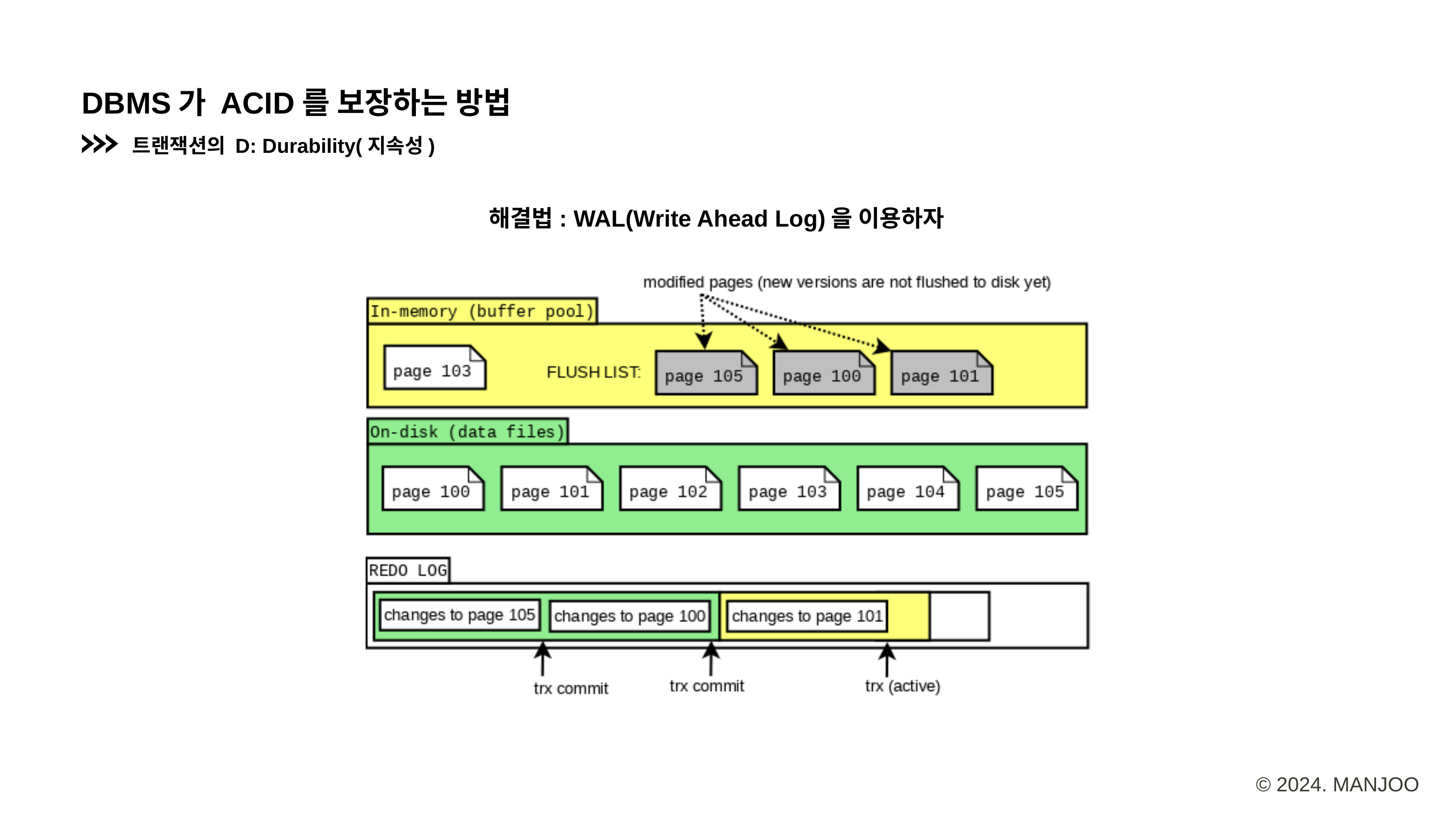

DBMS가 ACID를 보장하는 방법

트랜잭션의 D: Durability(지속성)

해결법: WAL(Write Ahead Log)을 이용하자

© 2024. MANJOO